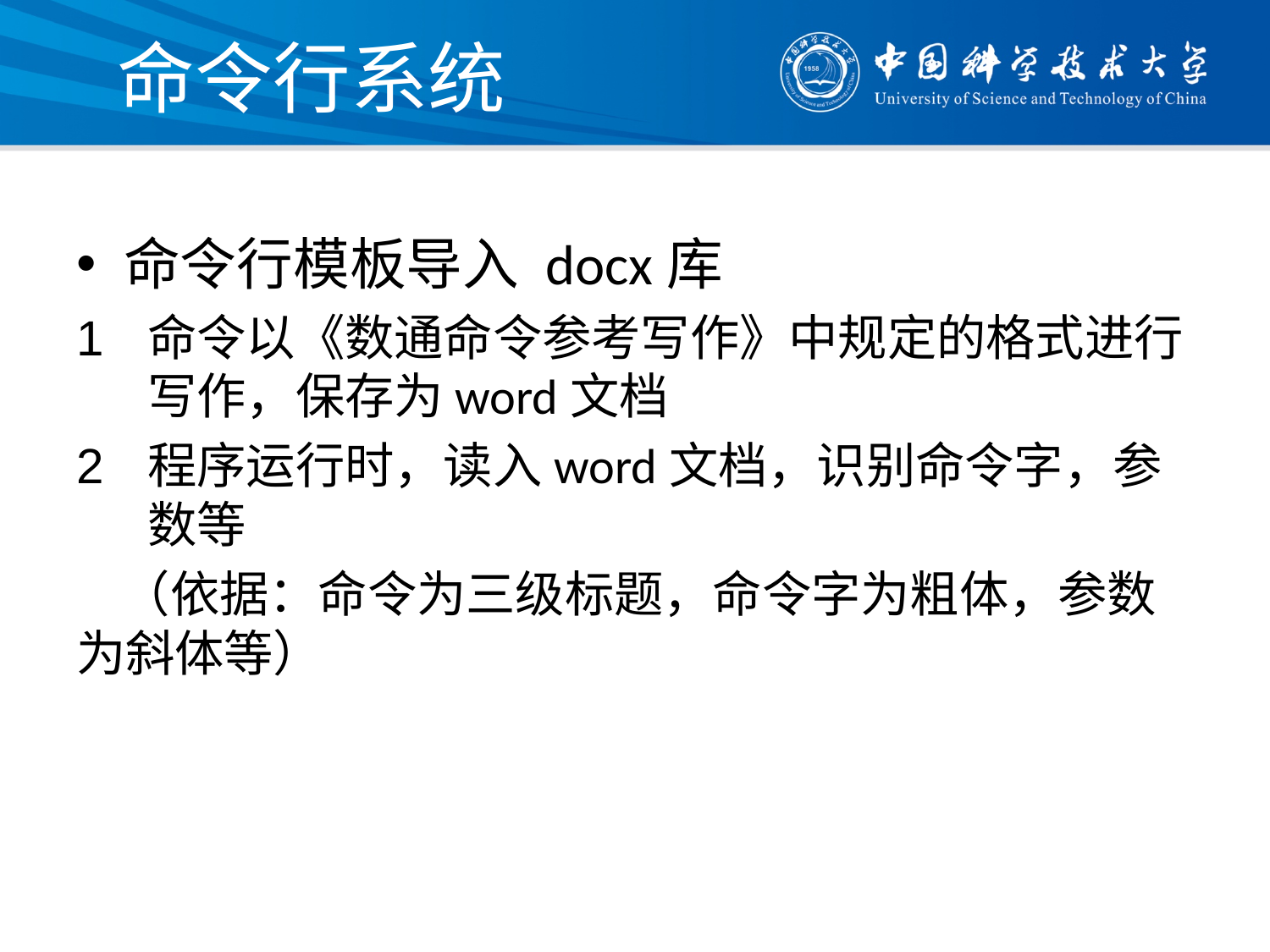

# 命令行系统
命令行模板导入 docx库
命令以《数通命令参考写作》中规定的格式进行写作，保存为word文档
程序运行时，读入word文档，识别命令字，参数等
   （依据：命令为三级标题，命令字为粗体，参数为斜体等）